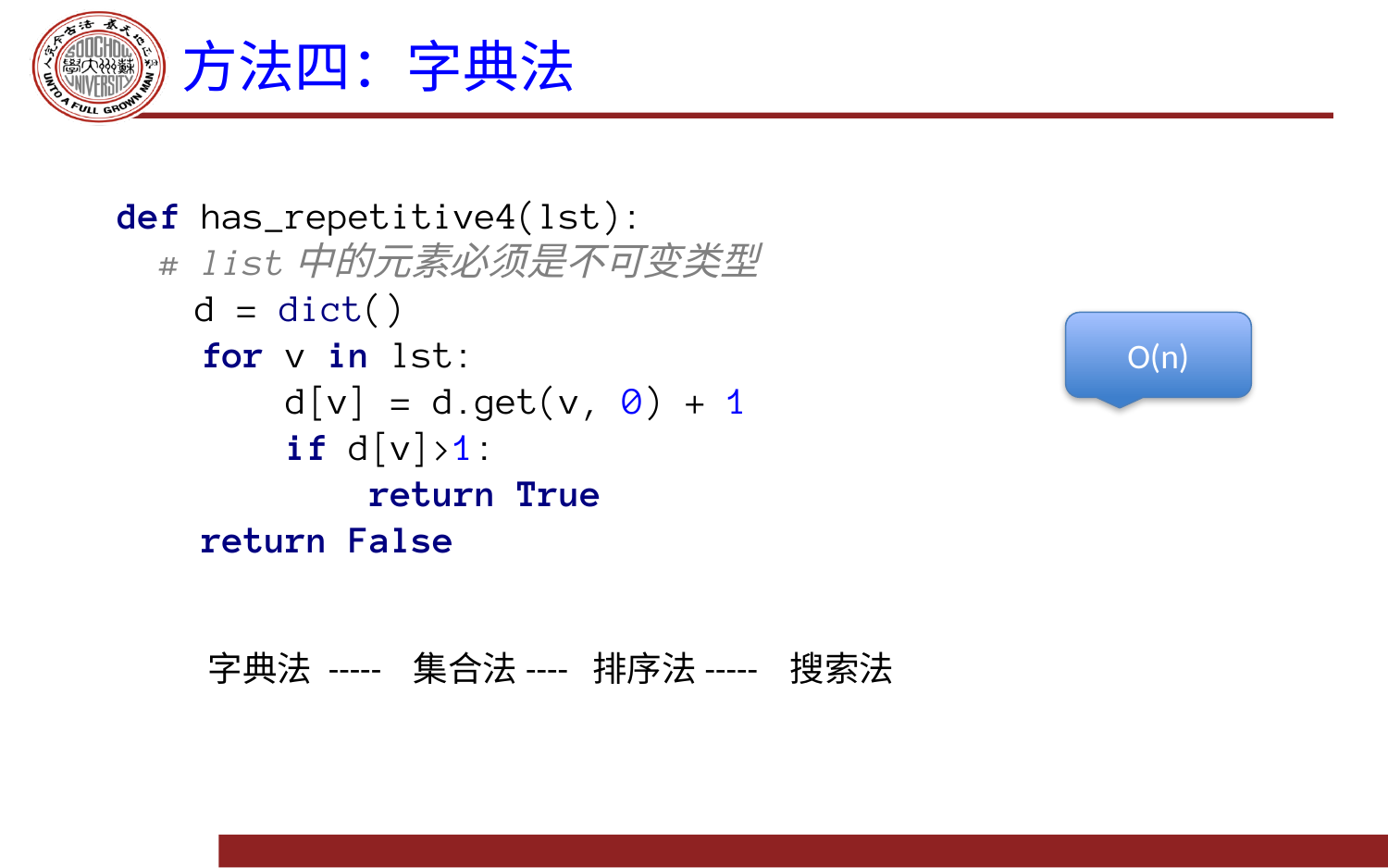

# 方法四：字典法
def has_repetitive4(lst):
  # list中的元素必须是不可变类型
        d = dict()
    for v in lst:
        d[v] = d.get(v, 0) + 1
        if d[v]>1:
            return True
    return False
O(n)
字典法 -----   集合法----  排序法-----   搜索法